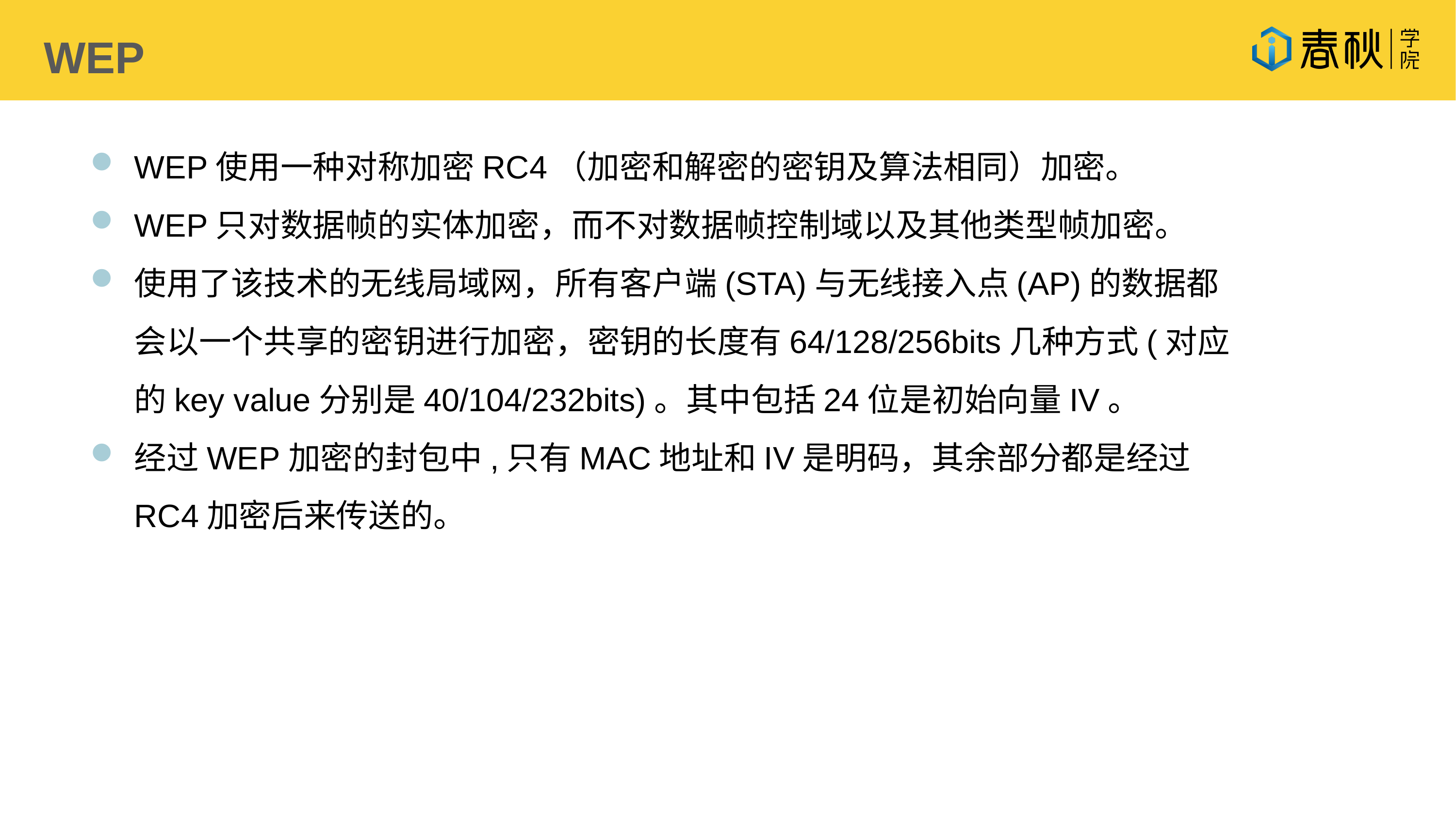

WEP
WEP使用一种对称加密RC4（加密和解密的密钥及算法相同）加密。
WEP只对数据帧的实体加密，而不对数据帧控制域以及其他类型帧加密。
使用了该技术的无线局域网，所有客户端(STA)与无线接入点(AP)的数据都会以一个共享的密钥进行加密，密钥的长度有64/128/256bits几种方式(对应的key value分别是40/104/232bits)。其中包括24位是初始向量IV。
经过WEP加密的封包中,只有MAC地址和IV是明码，其余部分都是经过RC4加密后来传送的。